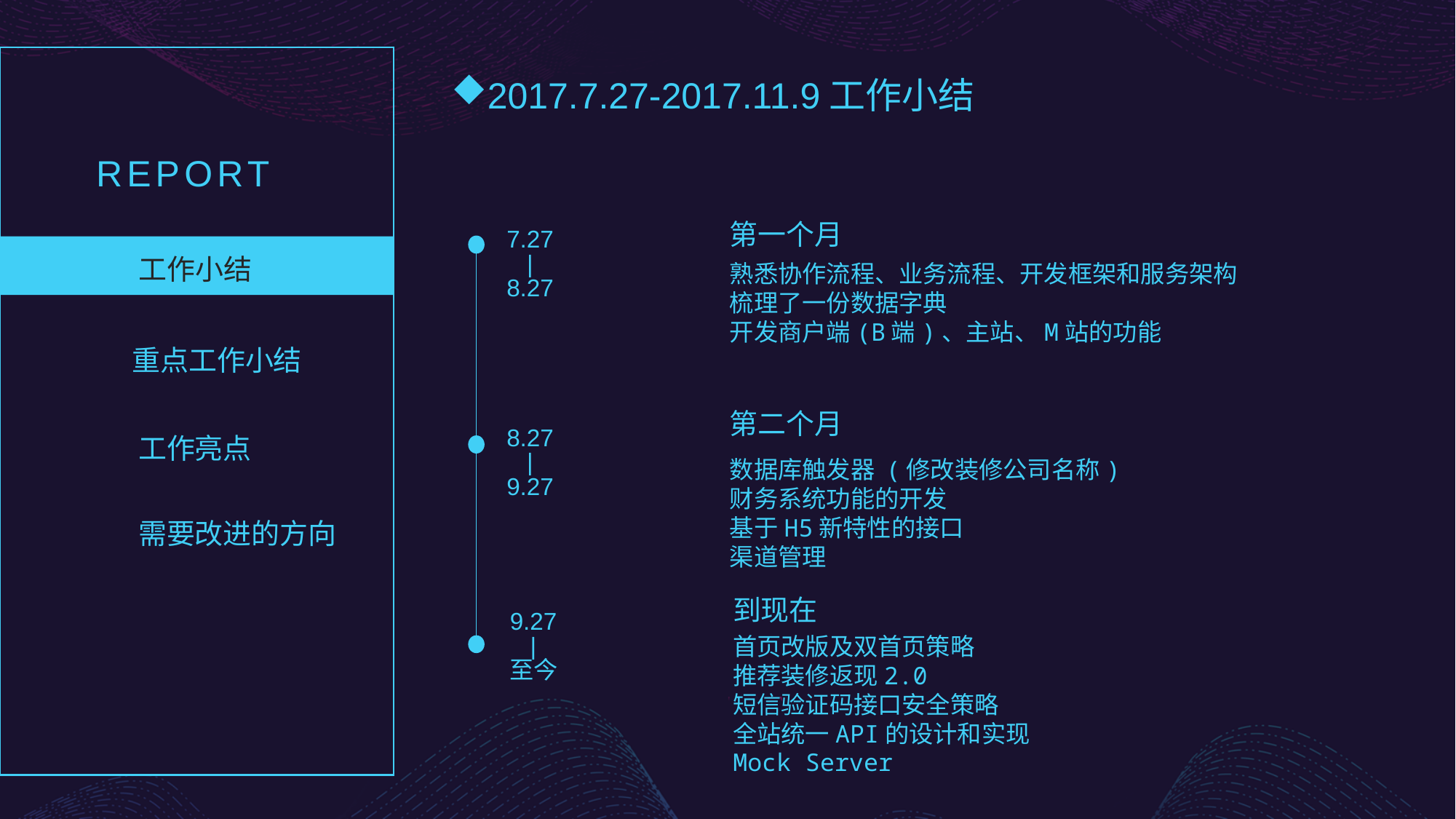

2017.7.27-2017.11.9工作小结
REPORT
第一个月
7.27
   |
8.27
熟悉协作流程、业务流程、开发框架和服务架构
梳理了一份数据字典
开发商户端(B端)、主站、M站的功能

第二个月
8.27
   |
9.27
数据库触发器 (修改装修公司名称)
财务系统功能的开发
基于H5新特性的接口
渠道管理

到现在
9.27
   |
至今
首页改版及双首页策略
推荐装修返现2.0
短信验证码接口安全策略
全站统一API的设计和实现
Mock Server

工作小结

重点工作小结
工作亮点
需要改进的方向